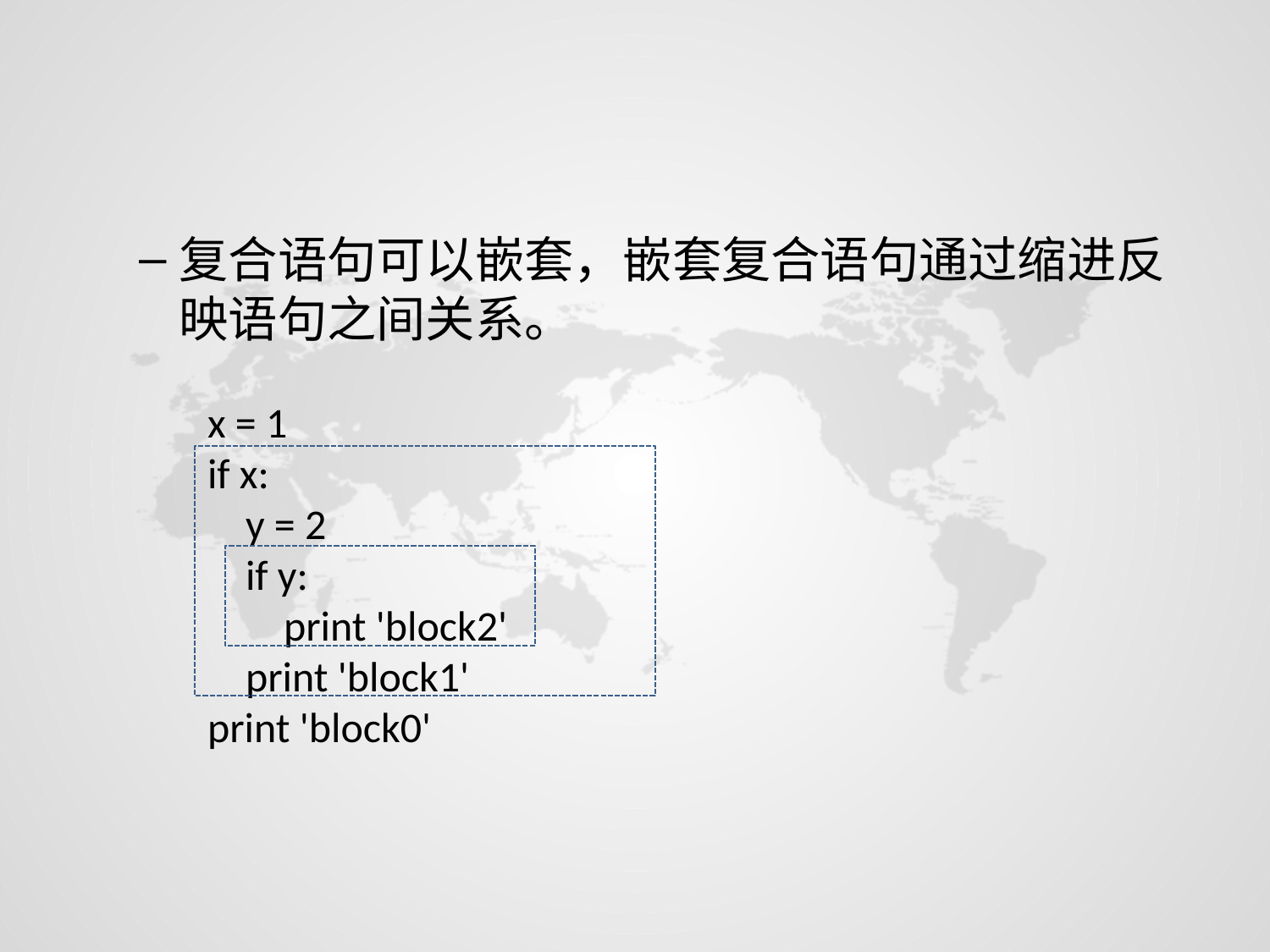

#
复合语句可以嵌套，嵌套复合语句通过缩进反映语句之间关系。
x = 1
if x:
    y = 2
    if y:
        print 'block2'
    print 'block1'
print 'block0'